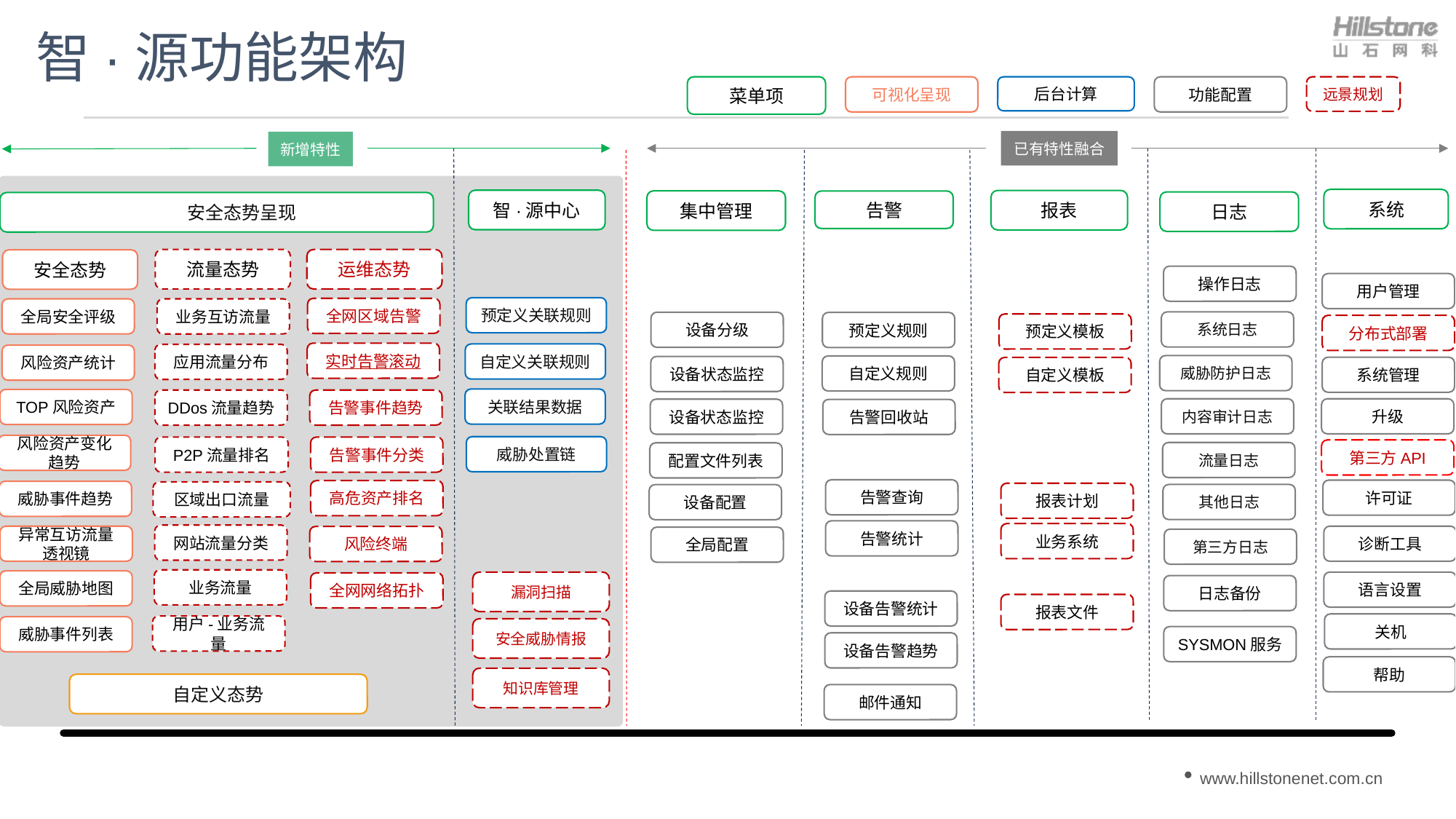

# 智·源功能架构
菜单项
可视化呈现
后台计算
功能配置
远景规划
已有特性融合
新增特性

系统
智·源中心
报表
集中管理
告警
日志
           安全态势呈现
流量态势
运维态势
安全态势
操作日志
用户管理
预定义关联规则
全网区域告警
全局安全评级
业务互访流量
系统日志
设备分级
预定义规则
预定义模板
分布式部署
实时告警滚动
自定义关联规则
应用流量分布
风险资产统计
威胁防护日志
自定义规则
设备状态监控
系统管理
自定义模板
关联结果数据
TOP风险资产
DDos流量趋势
告警事件趋势
内容审计日志
升级
设备状态监控
告警回收站
风险资产变化趋势
威胁处置链
P2P流量排名
告警事件分类
第三方API
流量日志
配置文件列表
告警查询
许可证
高危资产排名
威胁事件趋势
区域出口流量
报表计划
其他日志
设备配置
告警统计
业务系统
网站流量分类
异常互访流量透视镜
诊断工具
风险终端
全局配置
第三方日志
业务流量
全局威胁地图
漏洞扫描
语言设置
全网网络拓扑
日志备份
设备告警统计
报表文件
关机
用户-业务流量
威胁事件列表
安全威胁情报
SYSMON服务
设备告警趋势
帮助
知识库管理
自定义态势
邮件通知